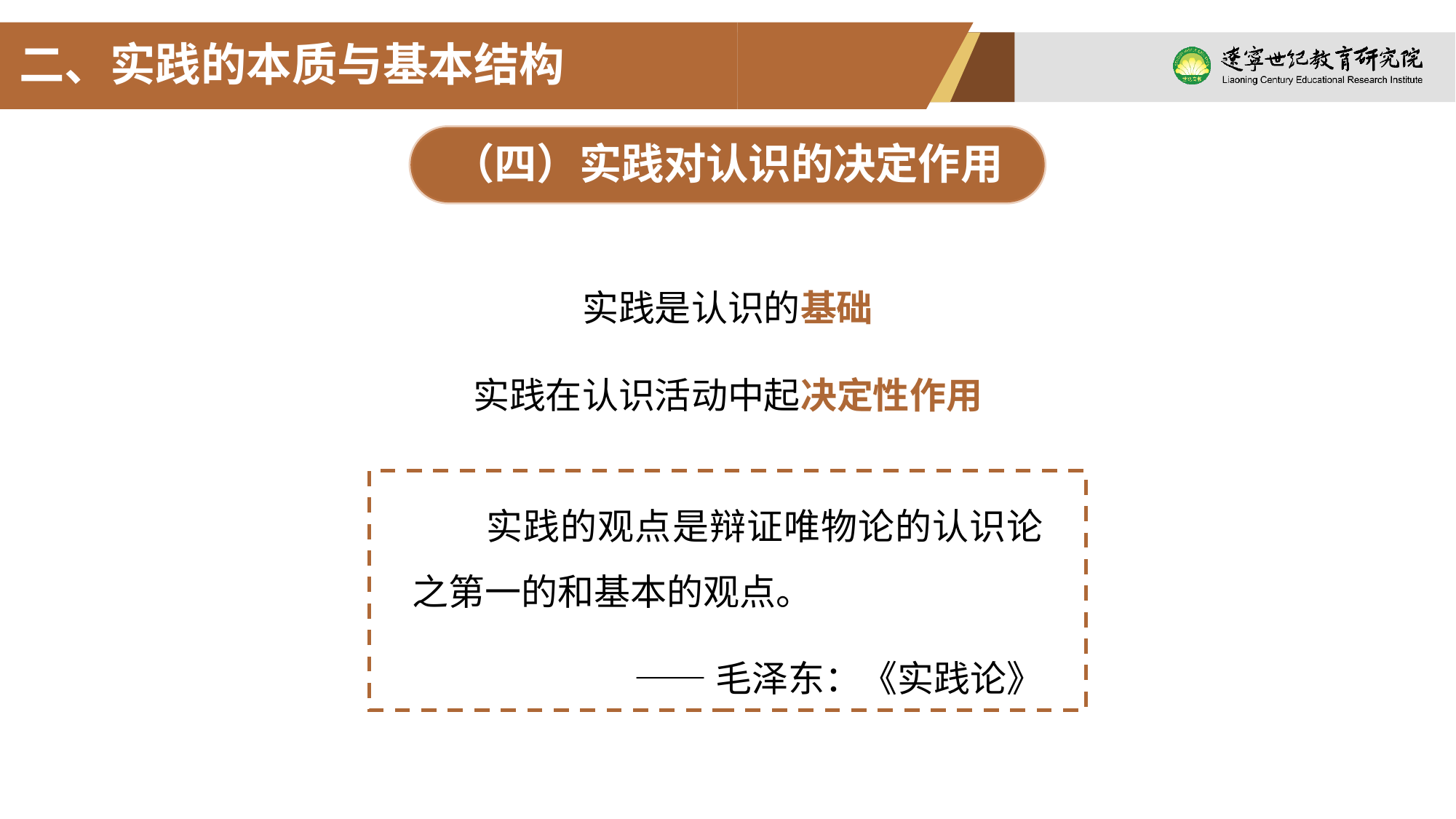

二、实践的本质与基本结构
（四）实践对认识的决定作用
实践是认识的基础
实践在认识活动中起决定性作用
实践的观点是辩证唯物论的认识论之第一的和基本的观点。
    ——毛泽东：《实践论》